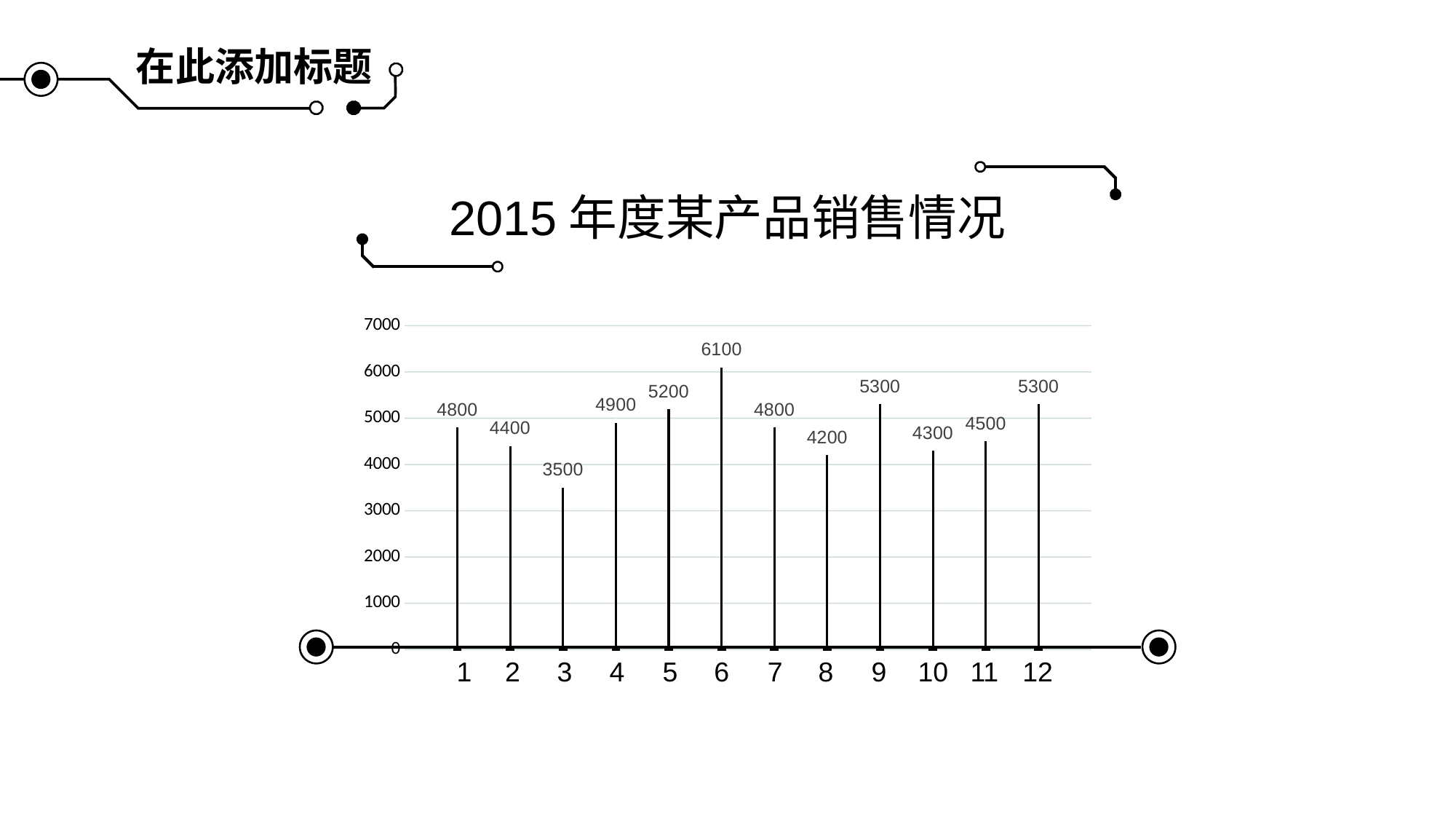

在此添加标题

2015年度某产品销售情况

### Chart

| Category | 系列 2 |
|---|---|

1
2
3
4
5
6
7
8
9
10
11
12